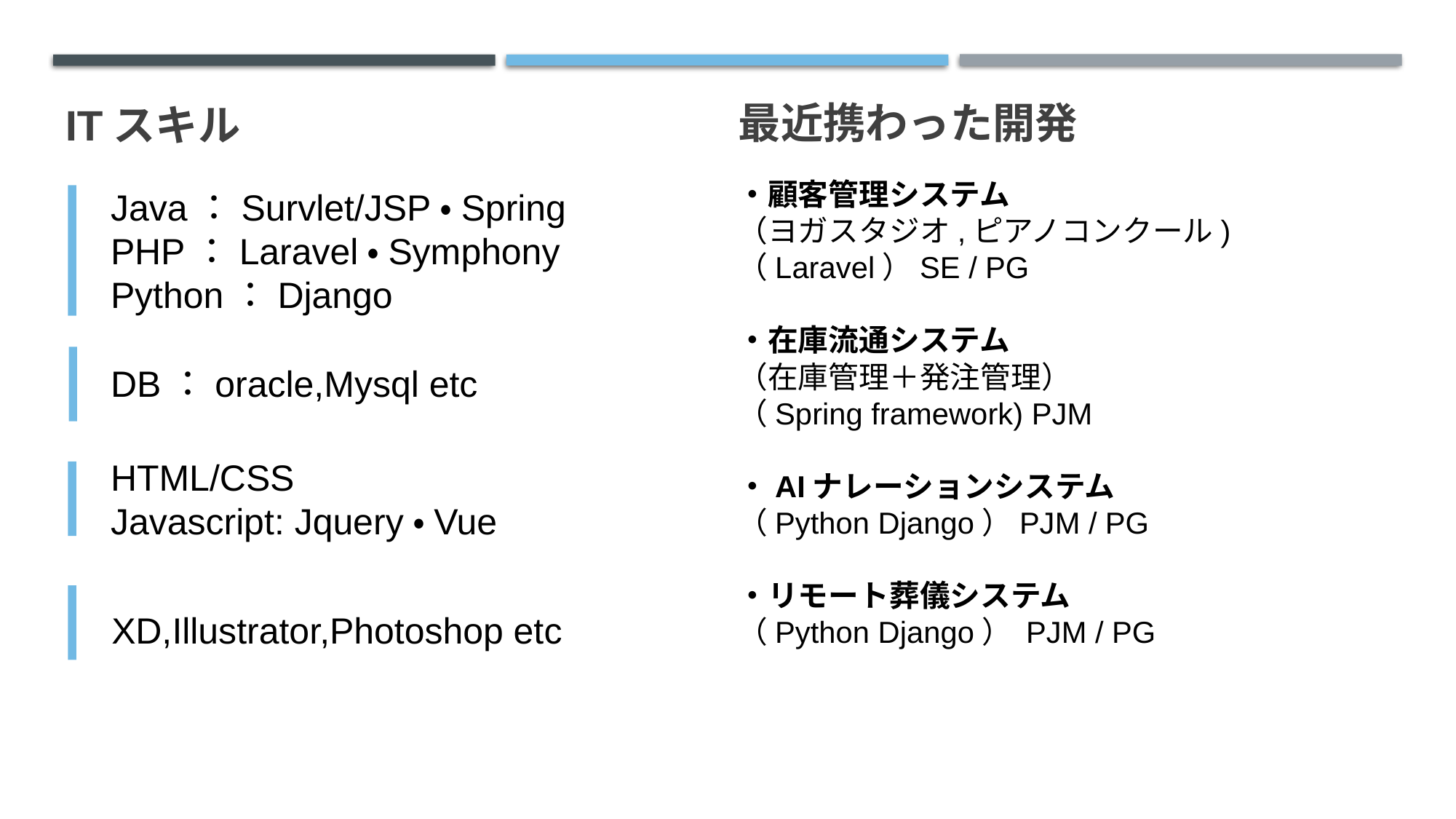

最近携わった開発
# ITスキル
・顧客管理システム
（ヨガスタジオ,ピアノコンクール) （Laravel）SE / PG

・在庫流通システム
（在庫管理＋発注管理）
（Spring framework) PJM

・AIナレーションシステム
（Python Django）PJM / PG

・リモート葬儀システム
（Python Django） PJM / PG
Java：Survlet/JSP・Spring
PHP：Laravel・Symphony
Python：Django

DB：oracle,Mysql etc
HTML/CSS
Javascript: Jquery・Vue

XD,Illustrator,Photoshop etc